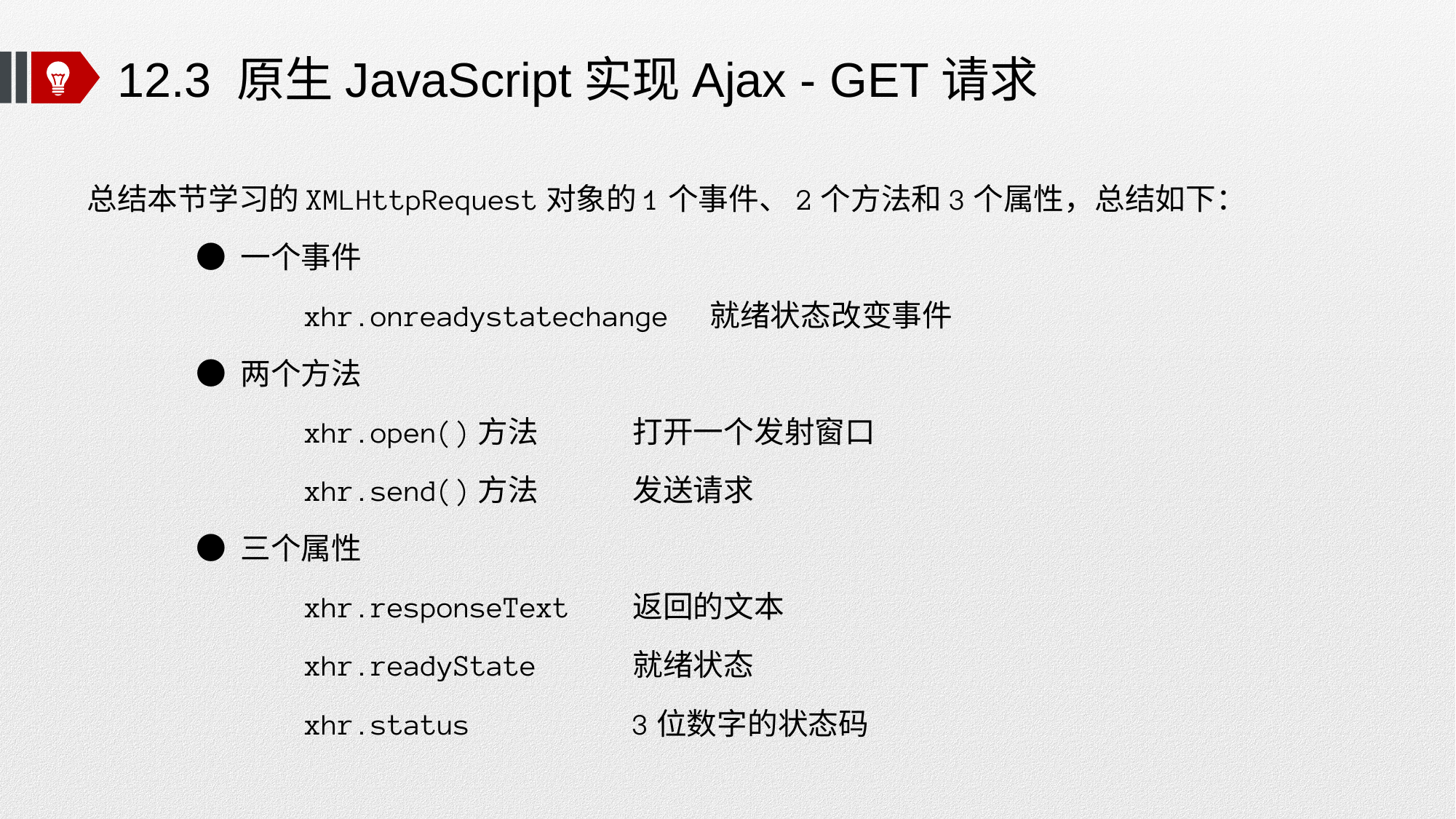

# 12.3 原生JavaScript实现Ajax - GET请求

总结本节学习的XMLHttpRequest对象的1个事件、2个方法和3个属性，总结如下：
	● 一个事件
		xhr.onreadystatechange  就绪状态改变事件
	● 两个方法
		xhr.open()方法  	打开一个发射窗口
		xhr.send()方法	发送请求
	● 三个属性
		xhr.responseText	返回的文本
		xhr.readyState	就绪状态
		xhr.status		3位数字的状态码